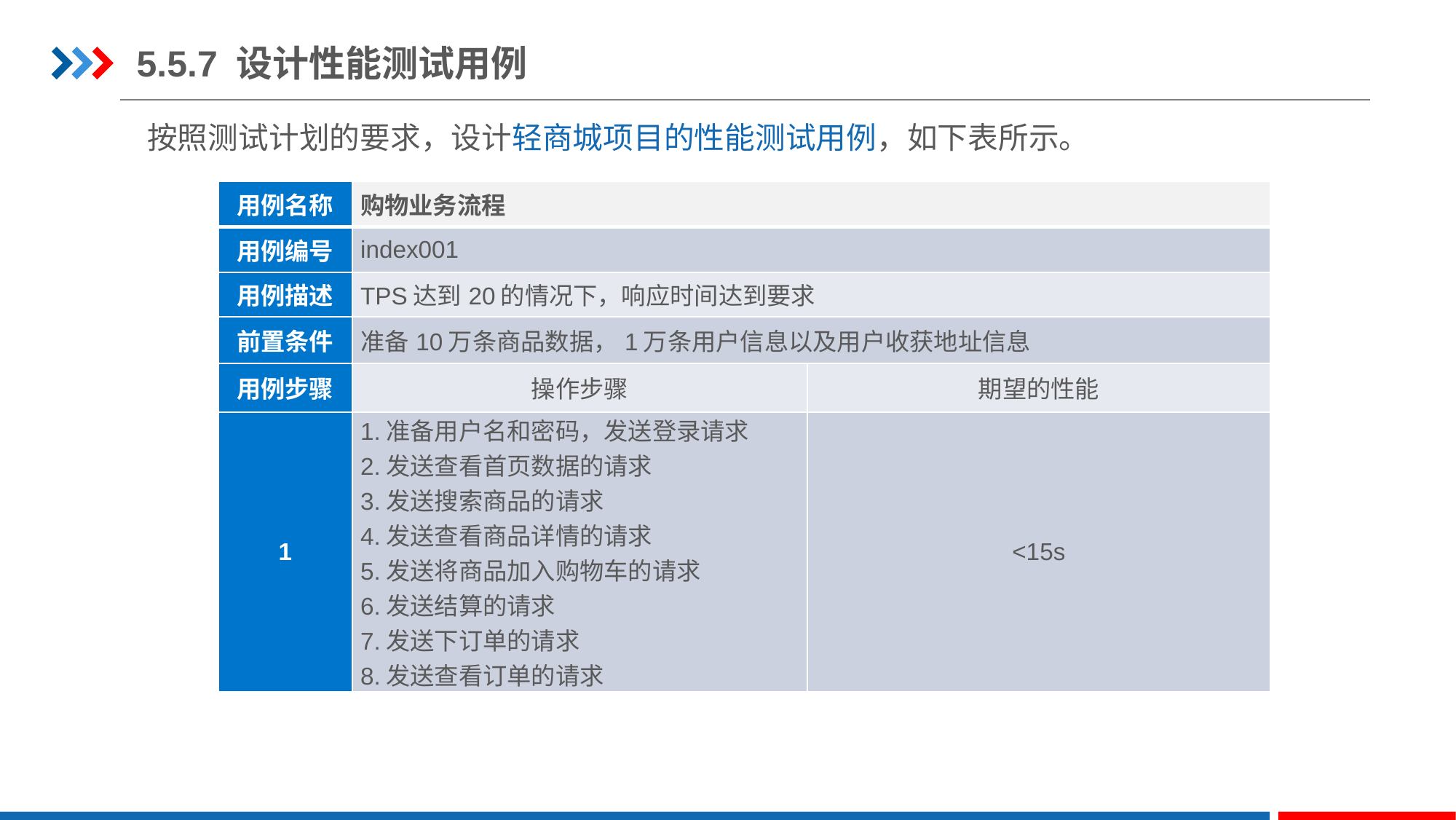

5.5.7 设计性能测试用例
按照测试计划的要求，设计轻商城项目的性能测试用例，如下表所示。
| 用例名称 | 购物业务流程 |  |
| --- | --- | --- |
| 用例编号 | index001 |  |
| 用例描述 | TPS达到20的情况下，响应时间达到要求 |  |
| 前置条件 | 准备10万条商品数据，1万条用户信息以及用户收获地址信息 |  |
| 用例步骤 | 操作步骤 | 期望的性能 |
| 1 | 1.准备用户名和密码，发送登录请求 2.发送查看首页数据的请求 3.发送搜索商品的请求 4.发送查看商品详情的请求 5.发送将商品加入购物车的请求 6.发送结算的请求 7.发送下订单的请求 8.发送查看订单的请求 | <15s |